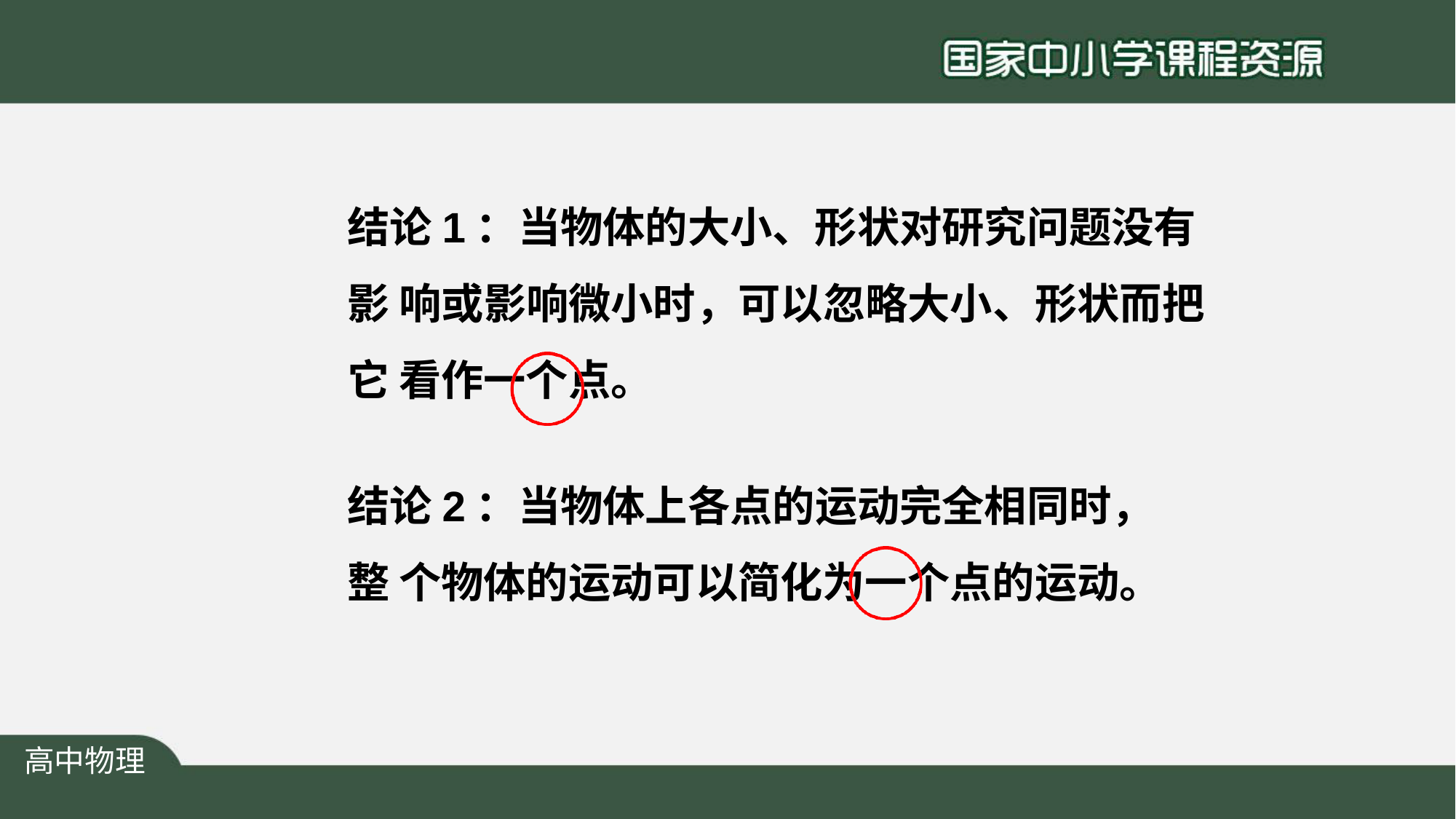

# 结论1：当物体的大小、形状对研究问题没有影 响或影响微小时，可以忽略大小、形状而把它 看作一个点。

结论2：当物体上各点的运动完全相同时，整 个物体的运动可以简化为一个点的运动。

高中物理